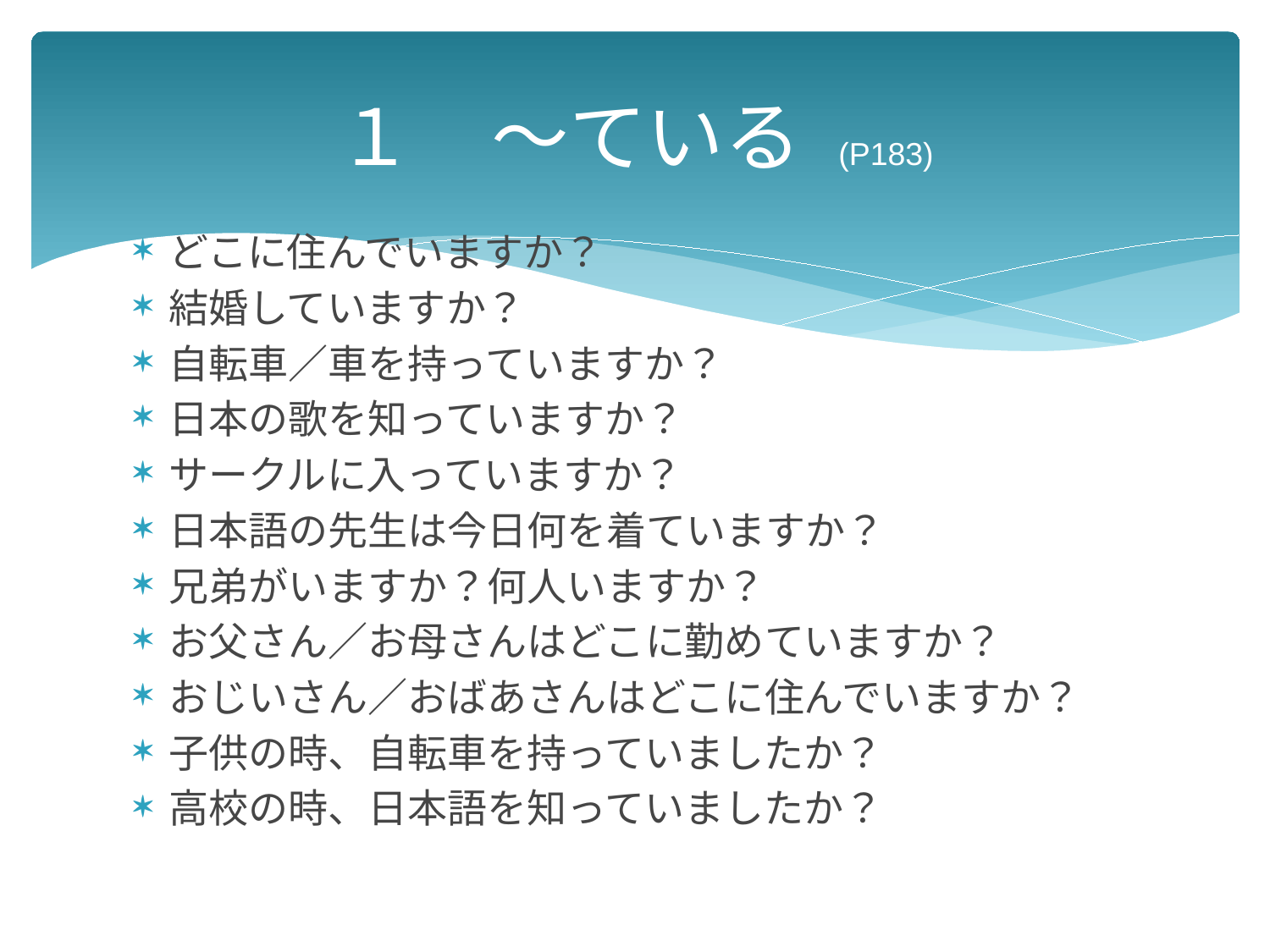

# １　～ている (P183)
どこに住んでいますか？
結婚していますか？
自転車／車を持っていますか？
日本の歌を知っていますか？
サークルに入っていますか？
日本語の先生は今日何を着ていますか？
兄弟がいますか？何人いますか？
お父さん／お母さんはどこに勤めていますか？
おじいさん／おばあさんはどこに住んでいますか？
子供の時、自転車を持っていましたか？
高校の時、日本語を知っていましたか？